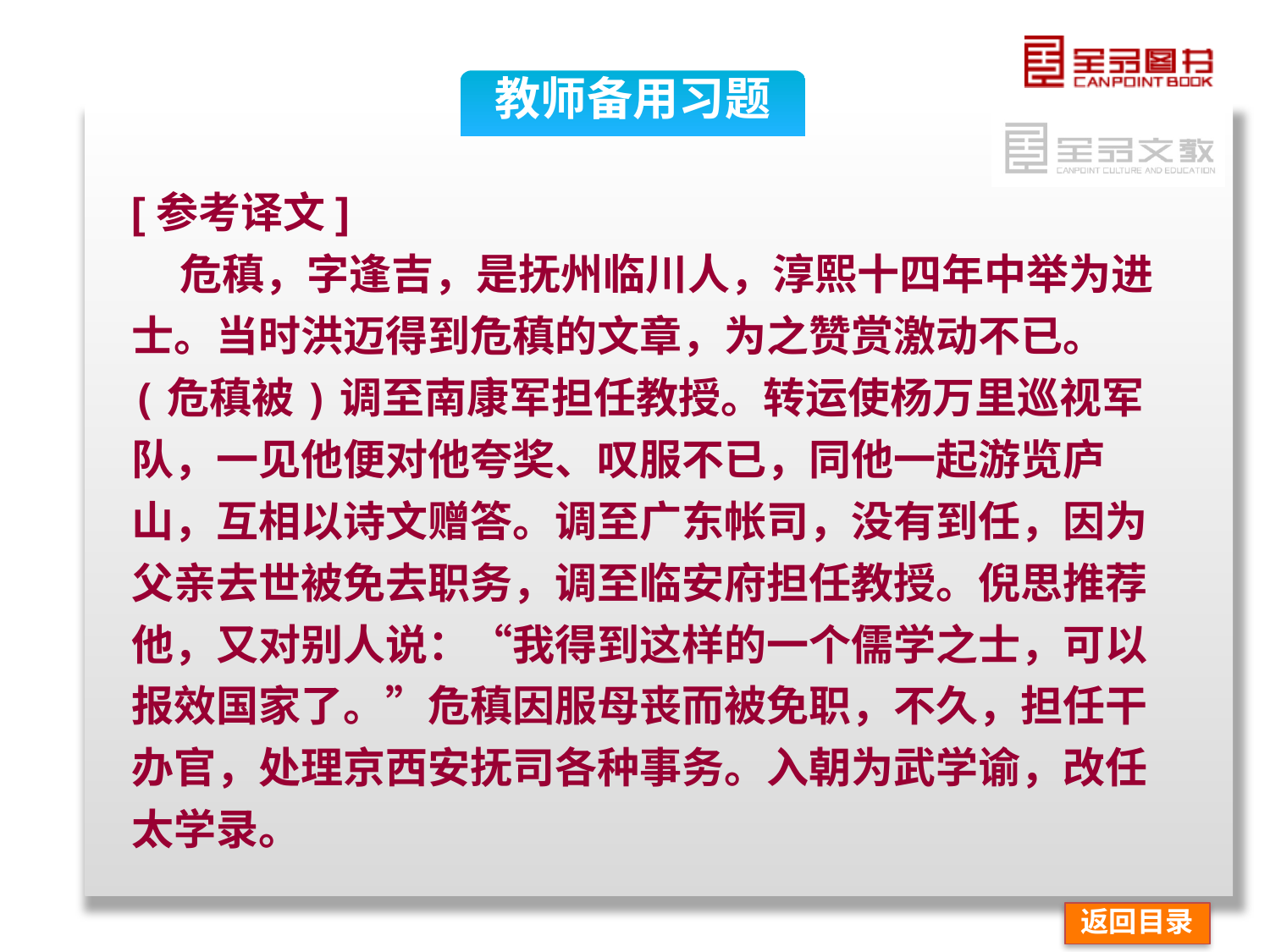

教师备用习题
[参考译文]
    危稹，字逢吉，是抚州临川人，淳熙十四年中举为进士。当时洪迈得到危稹的文章，为之赞赏激动不已。(危稹被)调至南康军担任教授。转运使杨万里巡视军队，一见他便对他夸奖、叹服不已，同他一起游览庐山，互相以诗文赠答。调至广东帐司，没有到任，因为父亲去世被免去职务，调至临安府担任教授。倪思推荐他，又对别人说：“我得到这样的一个儒学之士，可以报效国家了。”危稹因服母丧而被免职，不久，担任干办官，处理京西安抚司各种事务。入朝为武学谕，改任太学录。
返回目录